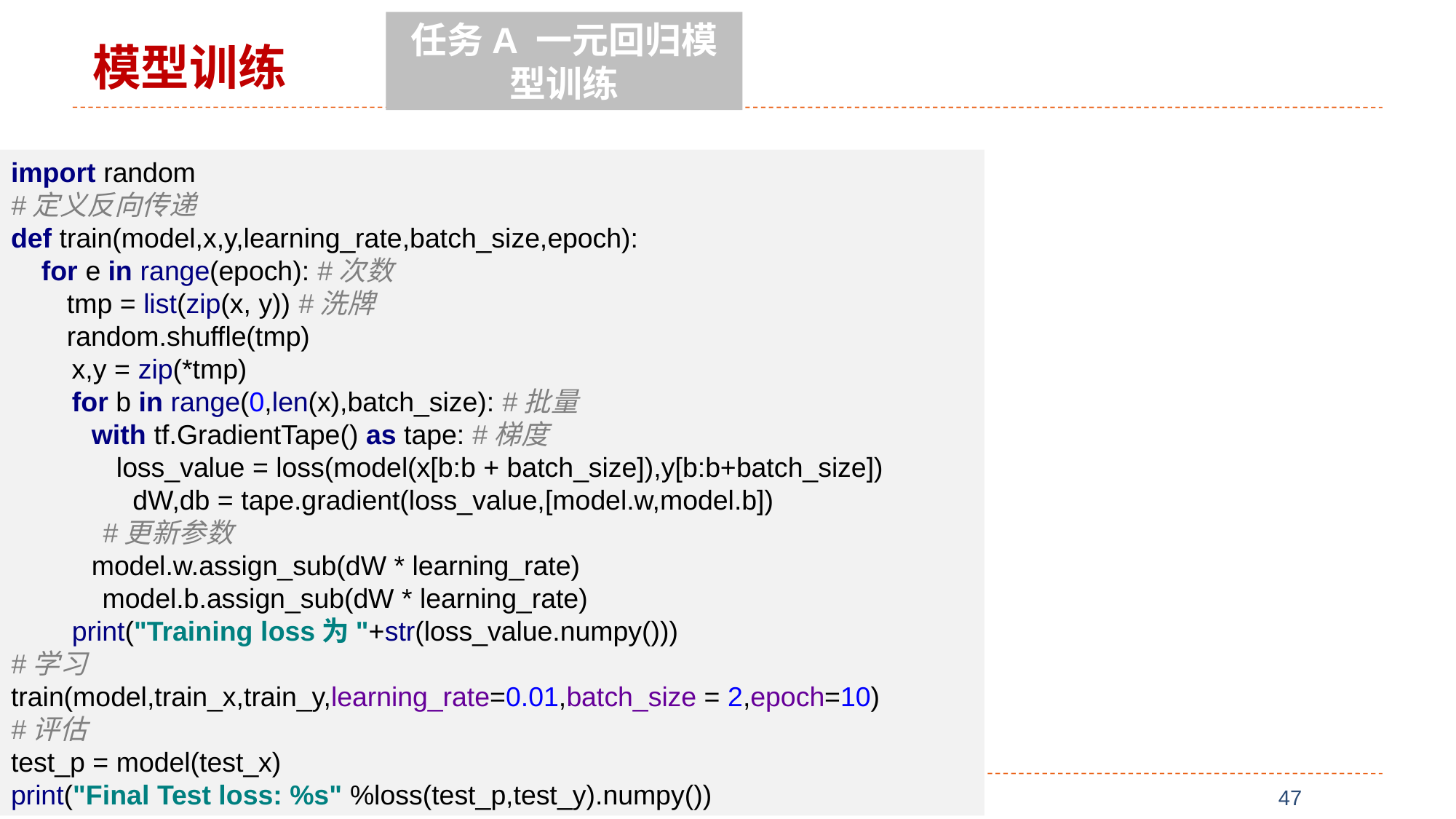

任务A 一元回归模型训练
模型训练
import random
#定义反向传递
def train(model,x,y,learning_rate,batch_size,epoch):
    for e in range(epoch): #次数
        tmp = list(zip(x, y)) #洗牌
        random.shuffle(tmp)
        x,y = zip(*tmp)
        for b in range(0,len(x),batch_size): #批量
            with tf.GradientTape() as tape: #梯度
                loss_value = loss(model(x[b:b + batch_size]),y[b:b+batch_size])
                dW,db = tape.gradient(loss_value,[model.w,model.b])
            #更新参数
            model.w.assign_sub(dW * learning_rate)
            model.b.assign_sub(dW * learning_rate)
        print("Training loss为"+str(loss_value.numpy()))
#学习
train(model,train_x,train_y,learning_rate=0.01,batch_size = 2,epoch=10)
#评估
test_p = model(test_x)
print("Final Test loss: %s" %loss(test_p,test_y).numpy())